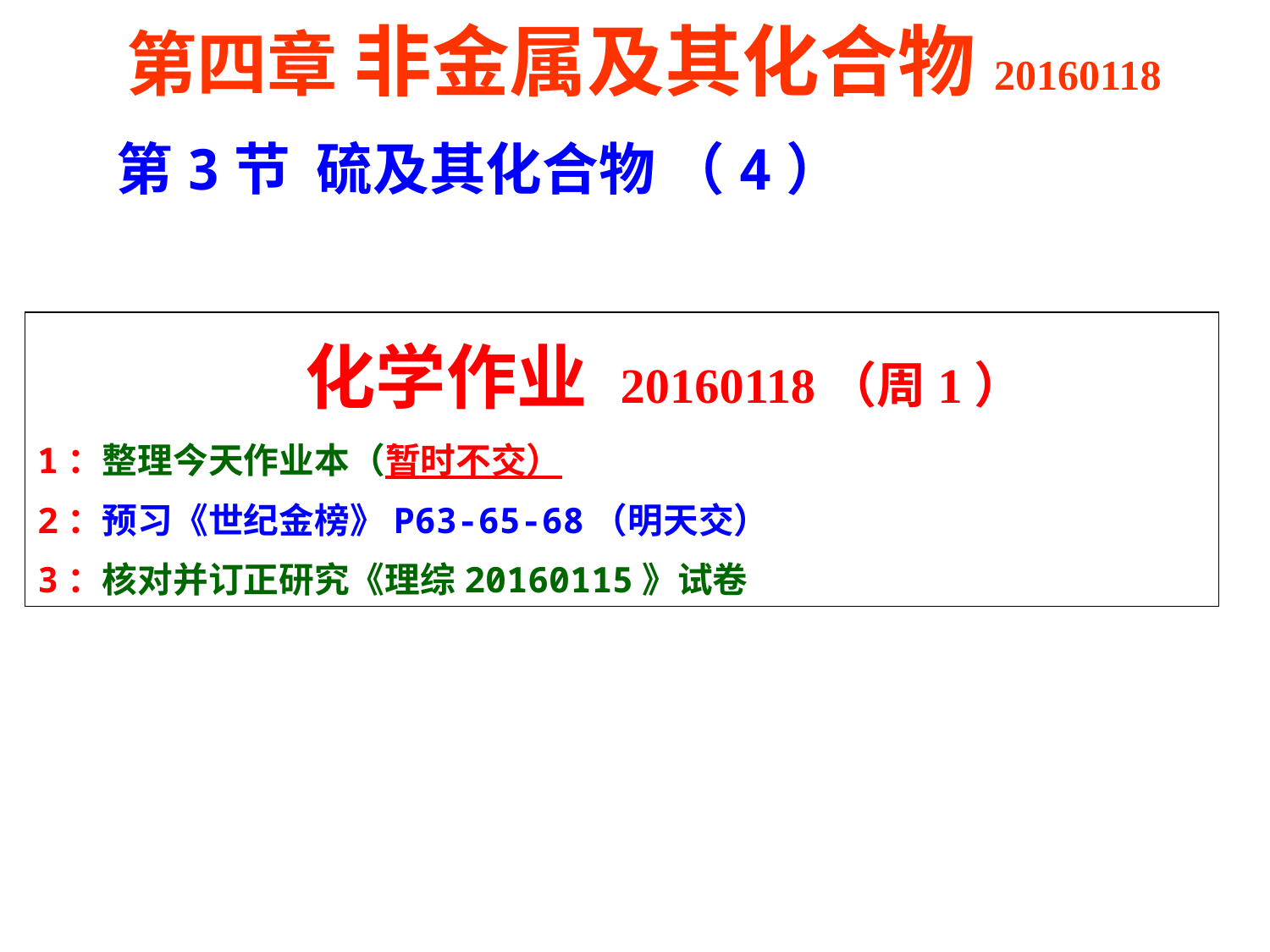

第四章 非金属及其化合物20160118
  第3节  硫及其化合物 （4）
             化学作业 20160118（周1）
1：整理今天作业本（暂时不交）
2：预习《世纪金榜》P63-65-68（明天交）
3：核对并订正研究《理综20160115》试卷